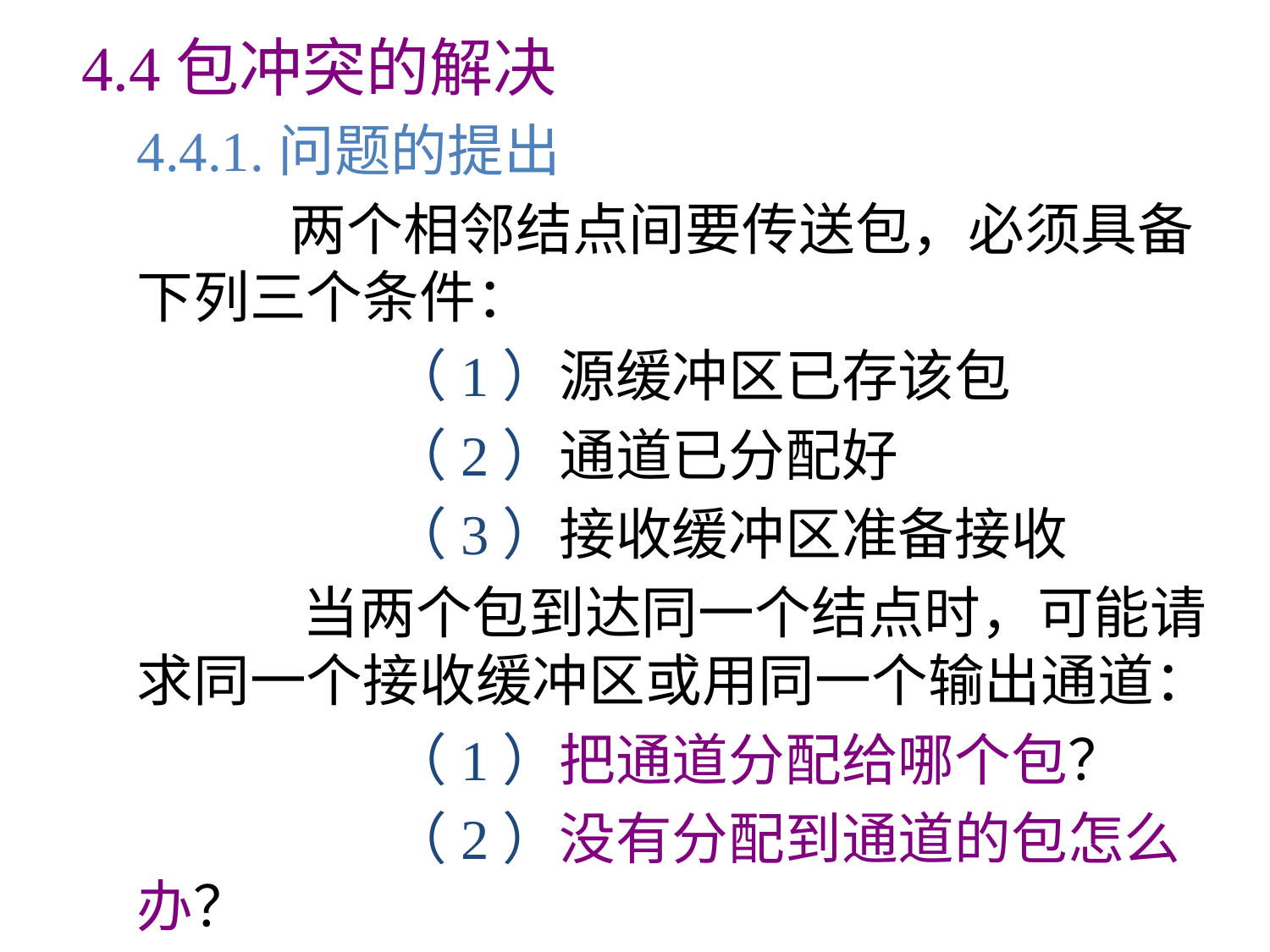

4.4包冲突的解决
	4.4.1.问题的提出
		 两个相邻结点间要传送包，必须具备下列三个条件：
			（1）源缓冲区已存该包
			（2）通道已分配好
			（3）接收缓冲区准备接收
		  当两个包到达同一个结点时，可能请求同一个接收缓冲区或用同一个输出通道：
			（1）把通道分配给哪个包？
			（2）没有分配到通道的包怎么办？